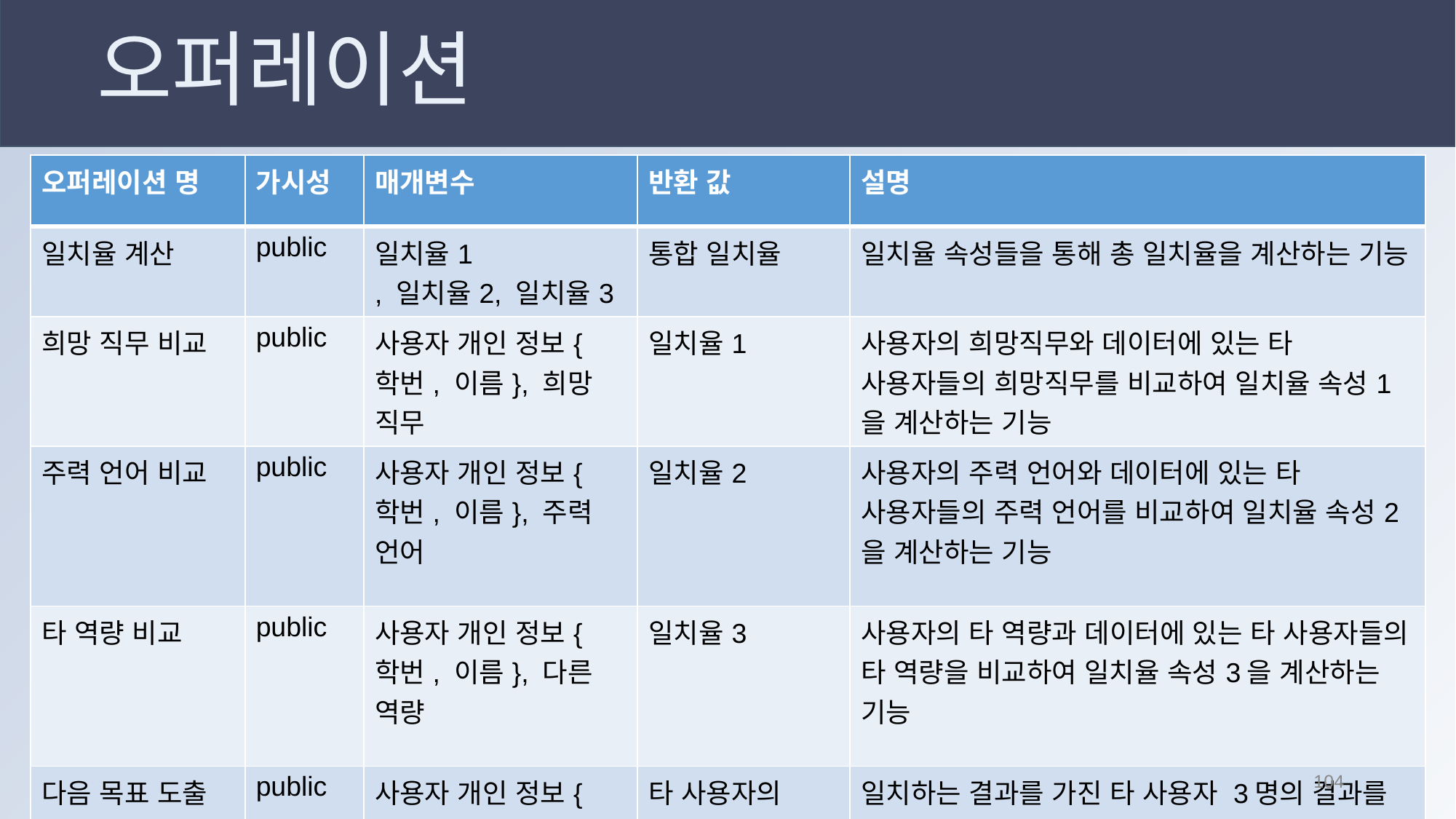

오퍼레이션

| 오퍼레이션 명 | 가시성 | 매개변수 | 반환 값 | 설명 |
| --- | --- | --- | --- | --- |
| 일치율 계산 | public | 일치율1 , 일치율2, 일치율3 | 통합 일치율 | 일치율 속성들을 통해 총 일치율을 계산하는 기능 |
| 희망 직무 비교 | public | 사용자 개인 정보{학번, 이름}, 희망 직무 | 일치율1 | 사용자의 희망직무와 데이터에 있는 타 사용자들의 희망직무를 비교하여 일치율 속성1을 계산하는 기능 |
| 주력 언어 비교 | public | 사용자 개인 정보{학번, 이름}, 주력 언어 | 일치율2 | 사용자의 주력 언어와 데이터에 있는 타 사용자들의 주력 언어를 비교하여 일치율 속성2을 계산하는 기능 |
| 타 역량 비교 | public | 사용자 개인 정보{학번, 이름}, 다른 역량 | 일치율3 | 사용자의 타 역량과 데이터에 있는 타 사용자들의 타 역량을 비교하여 일치율 속성3을 계산하는 기능 |
| 다음 목표 도출 | public | 사용자 개인 정보{학번, 이름} | 타 사용자의 사례[1…\*] | 일치하는 결과를 가진 타 사용자 3명의 결과를 사용자에게 제공하는 기능 |
104